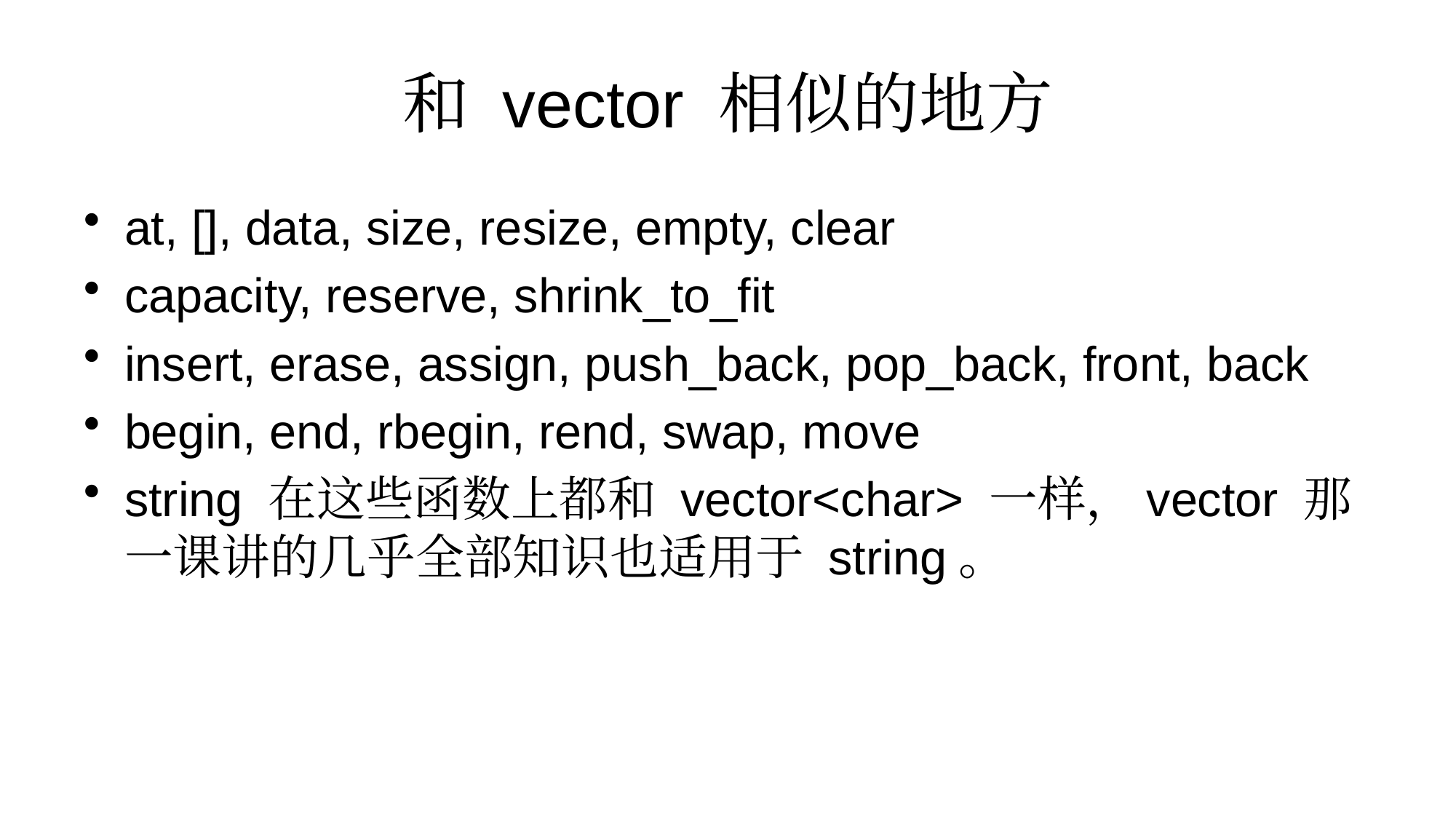

# 和 vector 相似的地方
at, [], data, size, resize, empty, clear
capacity, reserve, shrink_to_fit
insert, erase, assign, push_back, pop_back, front, back
begin, end, rbegin, rend, swap, move
string 在这些函数上都和 vector<char> 一样，vector 那一课讲的几乎全部知识也适用于 string。